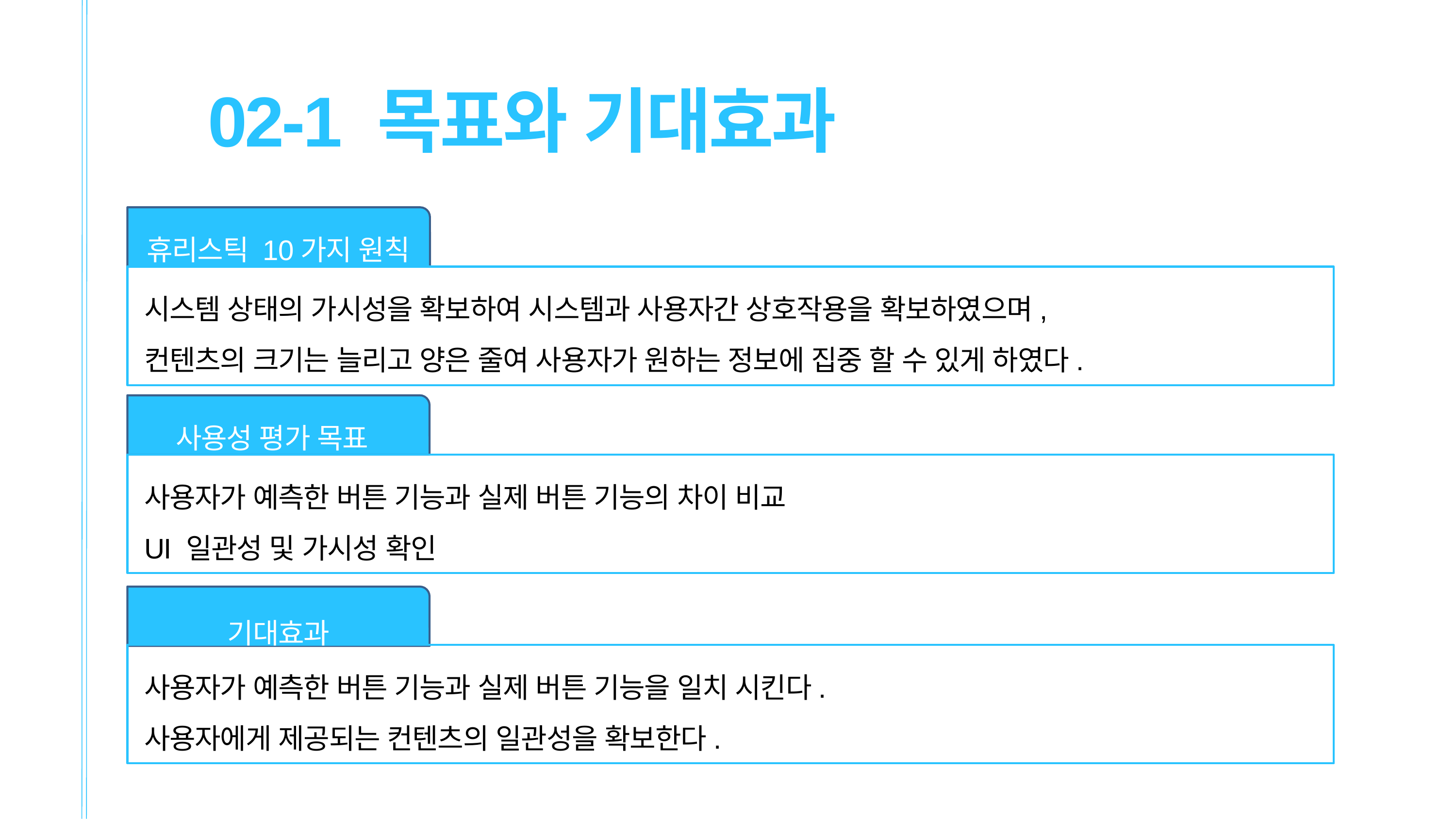

02-1 목표와 기대효과
휴리스틱 10가지 원칙

시스템 상태의 가시성을 확보하여 시스템과 사용자간 상호작용을 확보하였으며,
컨텐츠의 크기는 늘리고 양은 줄여 사용자가 원하는 정보에 집중 할 수 있게 하였다.
사용성 평가 목표

사용자가 예측한 버튼 기능과 실제 버튼 기능의 차이 비교
UI 일관성 및 가시성 확인
기대효과

사용자가 예측한 버튼 기능과 실제 버튼 기능을 일치 시킨다.
사용자에게 제공되는 컨텐츠의 일관성을 확보한다.